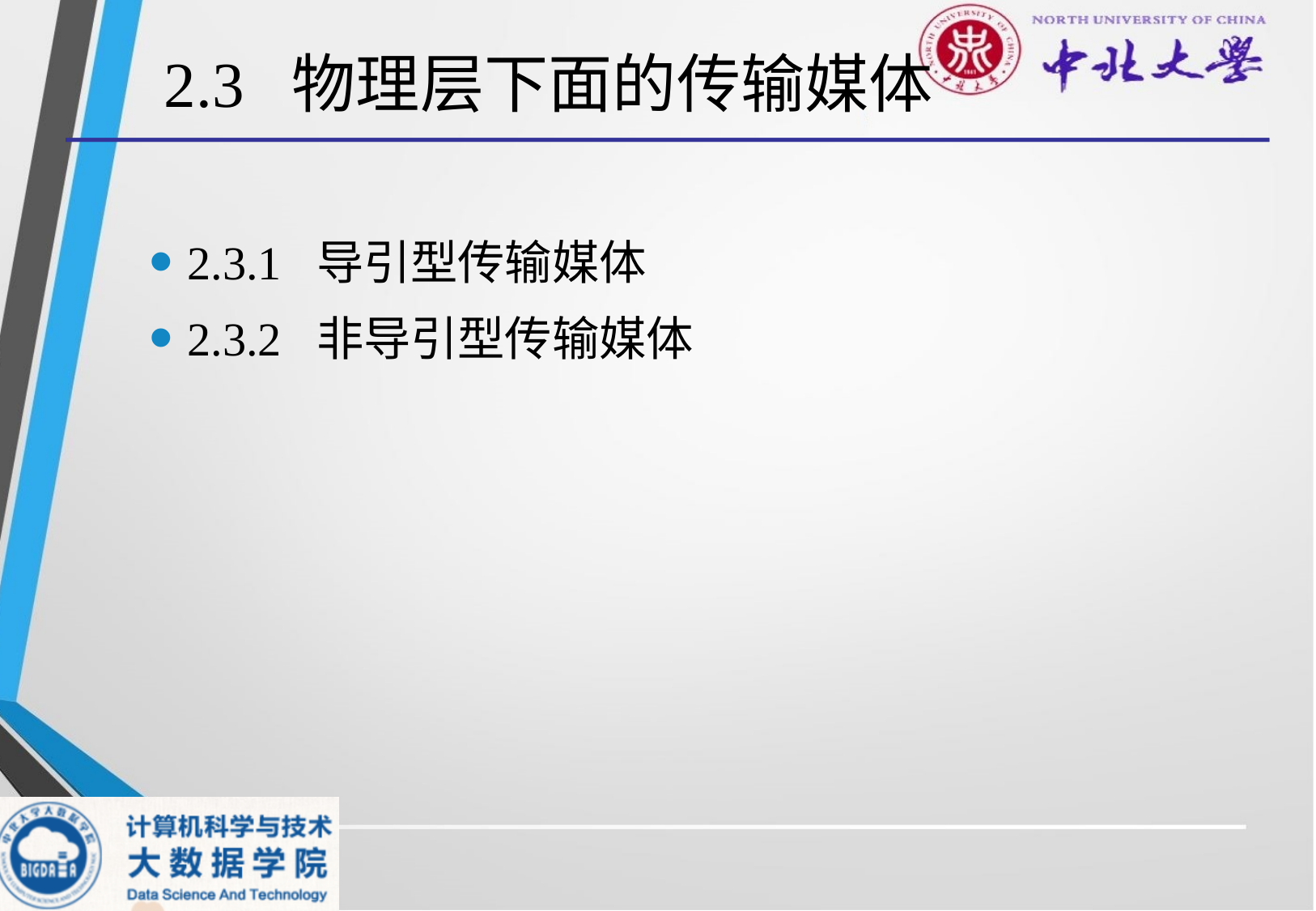

# 2.3  物理层下面的传输媒体
2.3.1  导引型传输媒体
2.3.2  非导引型传输媒体
42